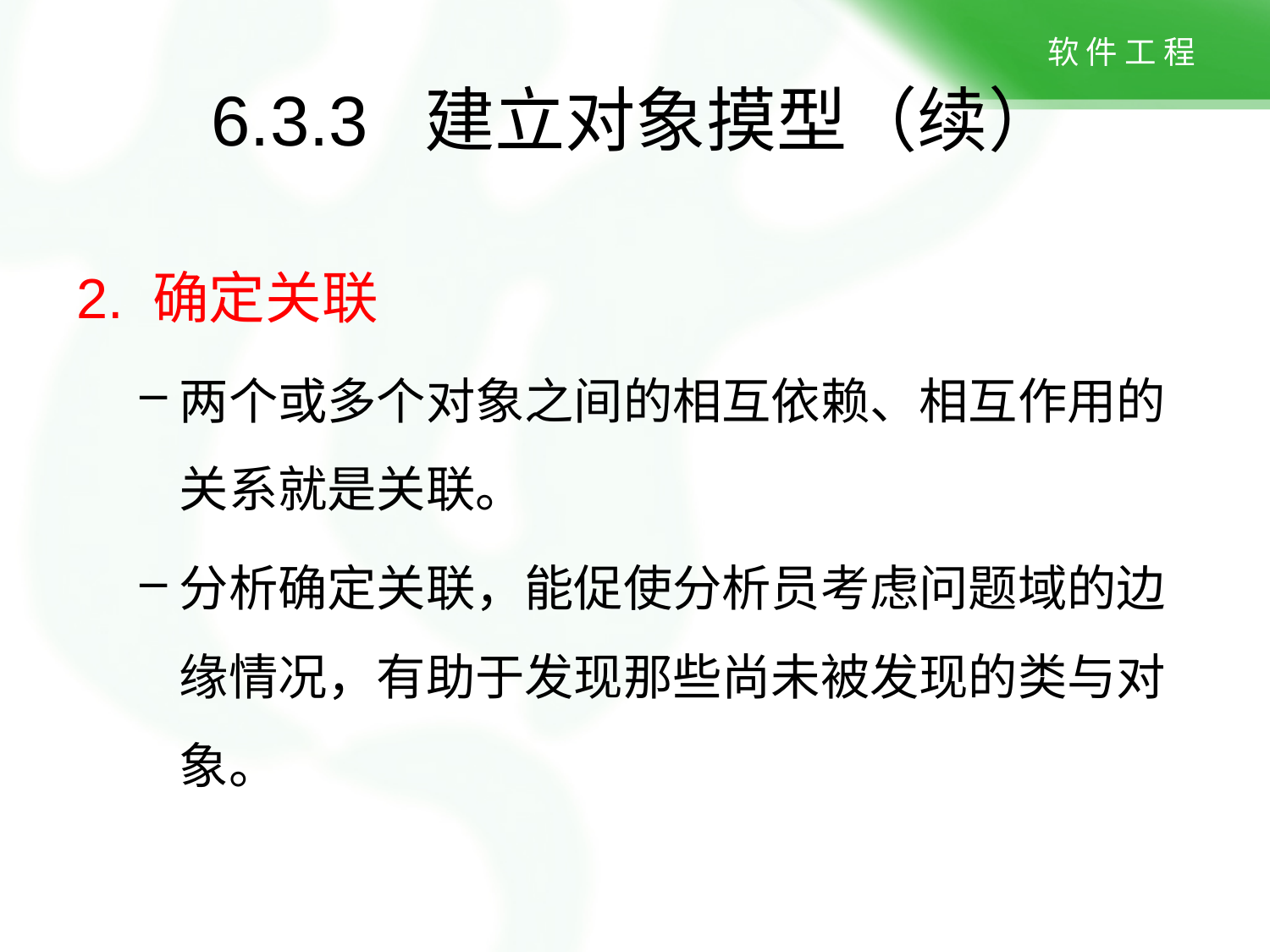

# 6.3.3  建立对象摸型（续）
2. 确定关联
两个或多个对象之间的相互依赖、相互作用的关系就是关联。
分析确定关联，能促使分析员考虑问题域的边缘情况，有助于发现那些尚未被发现的类与对象。